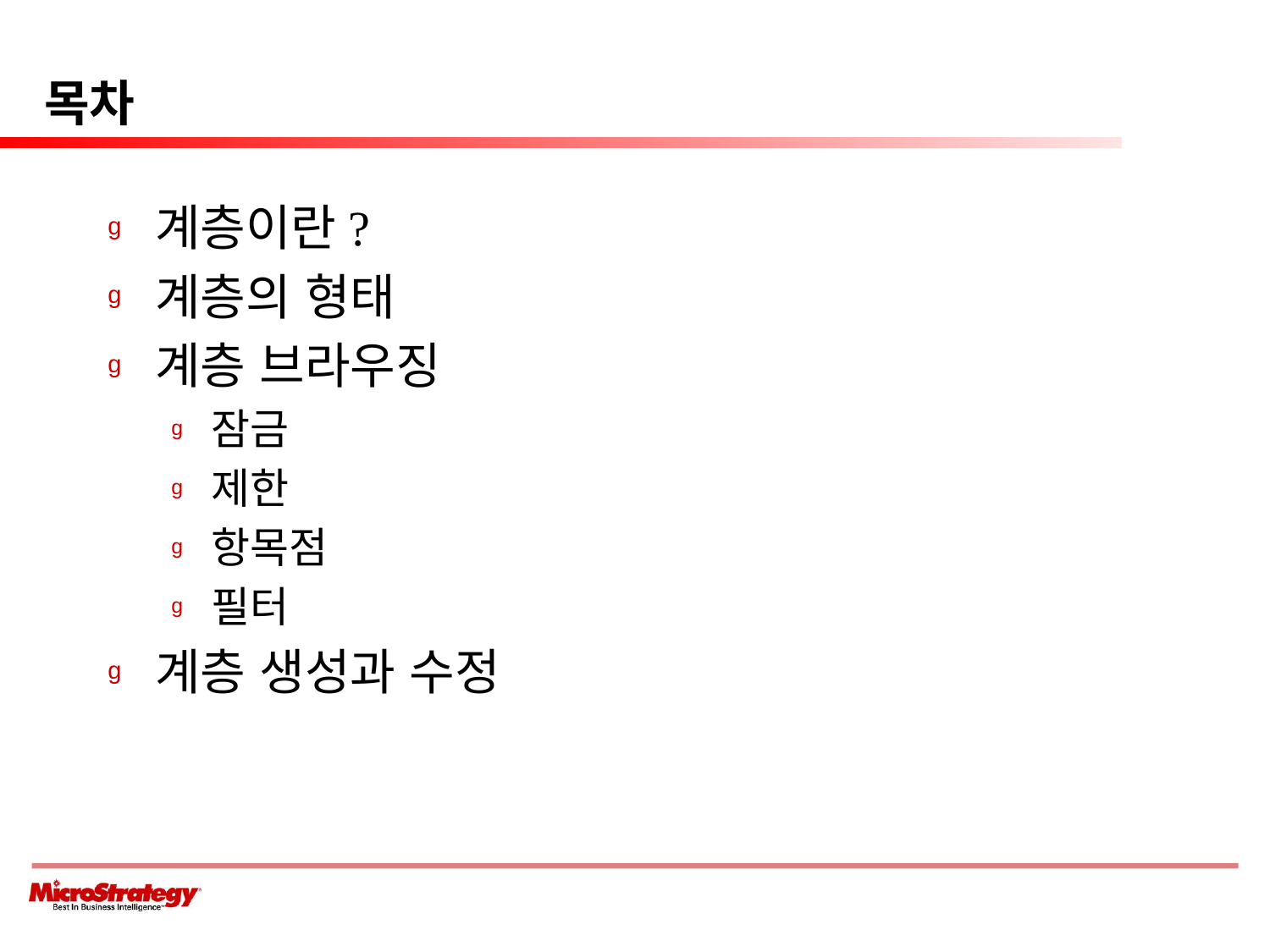

# 목차
계층이란?
계층의 형태
계층 브라우징
잠금
제한
항목점
필터
계층 생성과 수정